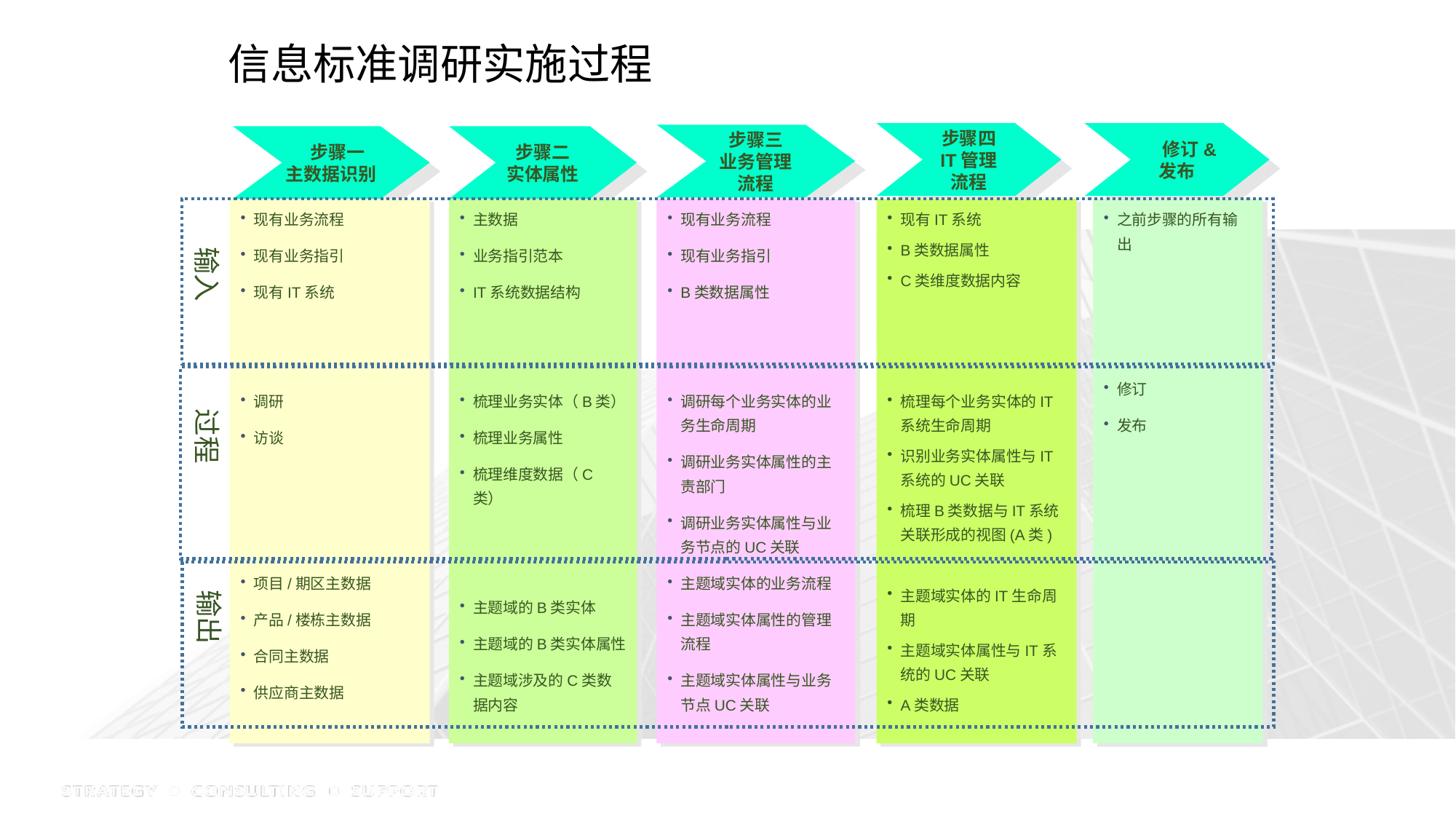

信息标准调研实施过程
步骤四
IT管理
流程
     修订&
发布
步骤三
业务管理
流程

  步骤一
主数据识别
步骤二
实体属性
现有业务流程
现有业务指引
现有IT系统

调研
访谈

项目/期区主数据
产品/楼栋主数据
合同主数据
供应商主数据
主数据
业务指引范本
IT系统数据结构

梳理业务实体（B类）
梳理业务属性
梳理维度数据（C类）

主题域的B类实体
主题域的B类实体属性
主题域涉及的C类数据内容

现有业务流程
现有业务指引
B类数据属性

调研每个业务实体的业务生命周期
调研业务实体属性的主责部门
调研业务实体属性与业务节点的UC关联
主题域实体的业务流程
主题域实体属性的管理流程
主题域实体属性与业务节点UC关联

现有IT系统
B类数据属性
C类维度数据内容

梳理每个业务实体的IT系统生命周期
识别业务实体属性与IT系统的UC关联
梳理B类数据与IT系统关联形成的视图(A类)

主题域实体的IT生命周期
主题域实体属性与IT系统的UC关联
A类数据
之前步骤的所有输出

修订
发布

输入

过程

输出